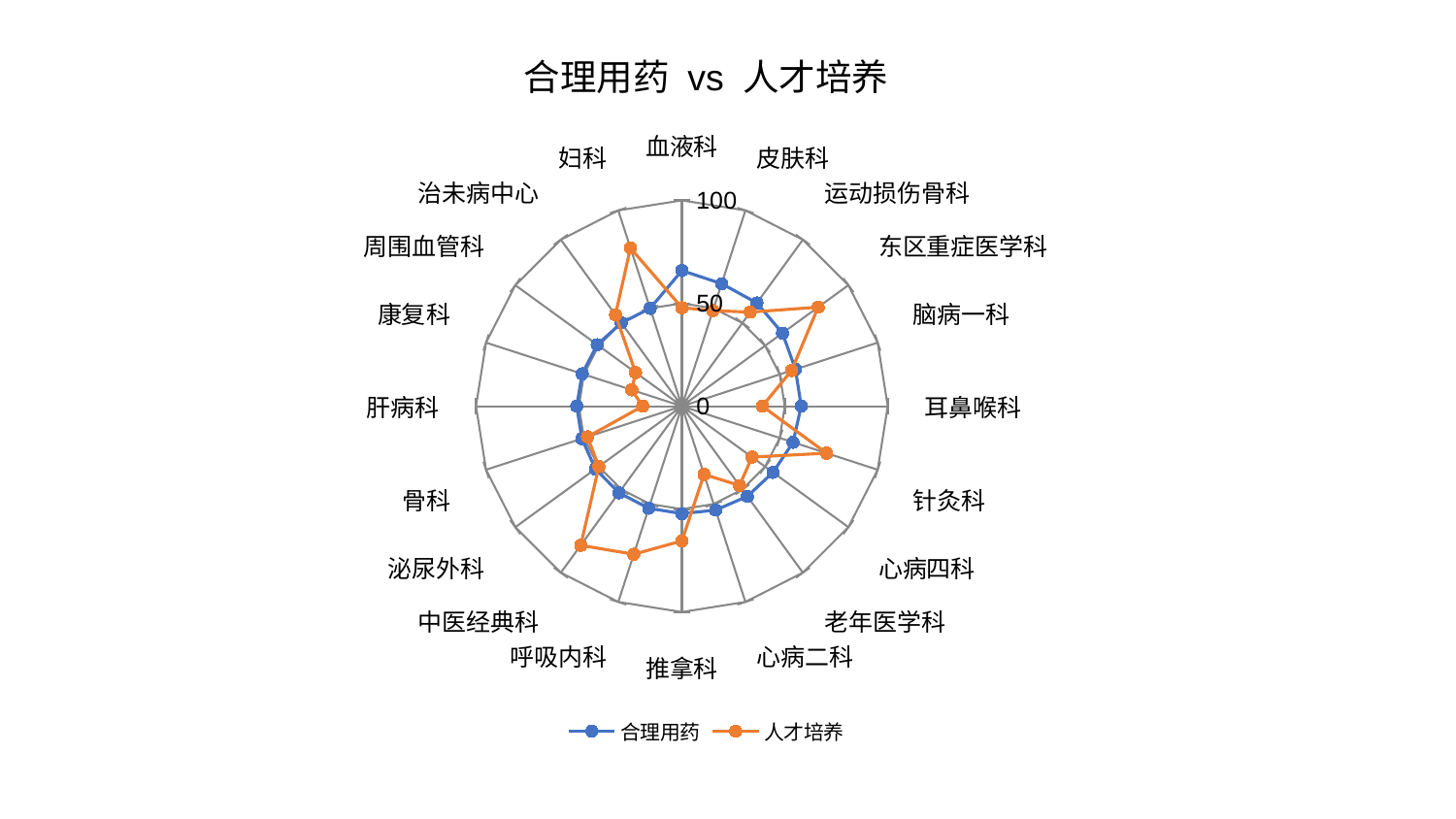

### Chart: 合理用药 vs 人才培养

| Category | 合理用药 | 人才培养 |
|---|---|---|
| 血液科 | 65.89526001745492 | 47.85238598321931 |
| 皮肤科 | 62.602919790978376 | 48.82679764226708 |
| 运动损伤骨科 | 62.004778141130515 | 56.475579870878825 |
| 东区重症医学科 | 60.418948706555796 | 81.86022853627856 |
| 脑病一科 | 58.031045252733506 | 56.05088467345745 |
| 耳鼻喉科 | 57.976760334749905 | 39.0957038489063 |
| 针灸科 | 56.810050234347564 | 73.89291855948896 |
| 心病四科 | 54.71515900307318 | 42.09596729874041 |
| 老年医学科 | 54.1589397558921 | 47.6482840109886 |
| 心病二科 | 53.07960247488411 | 34.85826516596219 |
| 推拿科 | 52.21526220094885 | 65.45955068149887 |
| 呼吸内科 | 52.136443008345736 | 75.66609034169288 |
| 中医经典科 | 52.016446096100914 | 83.57223997374713 |
| 泌尿外科 | 51.897472583656295 | 49.83301358278539 |
| 骨科 | 51.06385518986239 | 48.20066402564165 |
| 肝病科 | 51.06333020363061 | 19.02595178243078 |
| 康复科 | 50.92218119574676 | 25.59989499607722 |
| 周围血管科 | 50.82724970869987 | 27.803144137643937 |
| 治未病中心 | 50.003630184654654 | 54.85666642154157 |
| 妇科 | 49.98118839572797 | 80.83475489443515 |
61